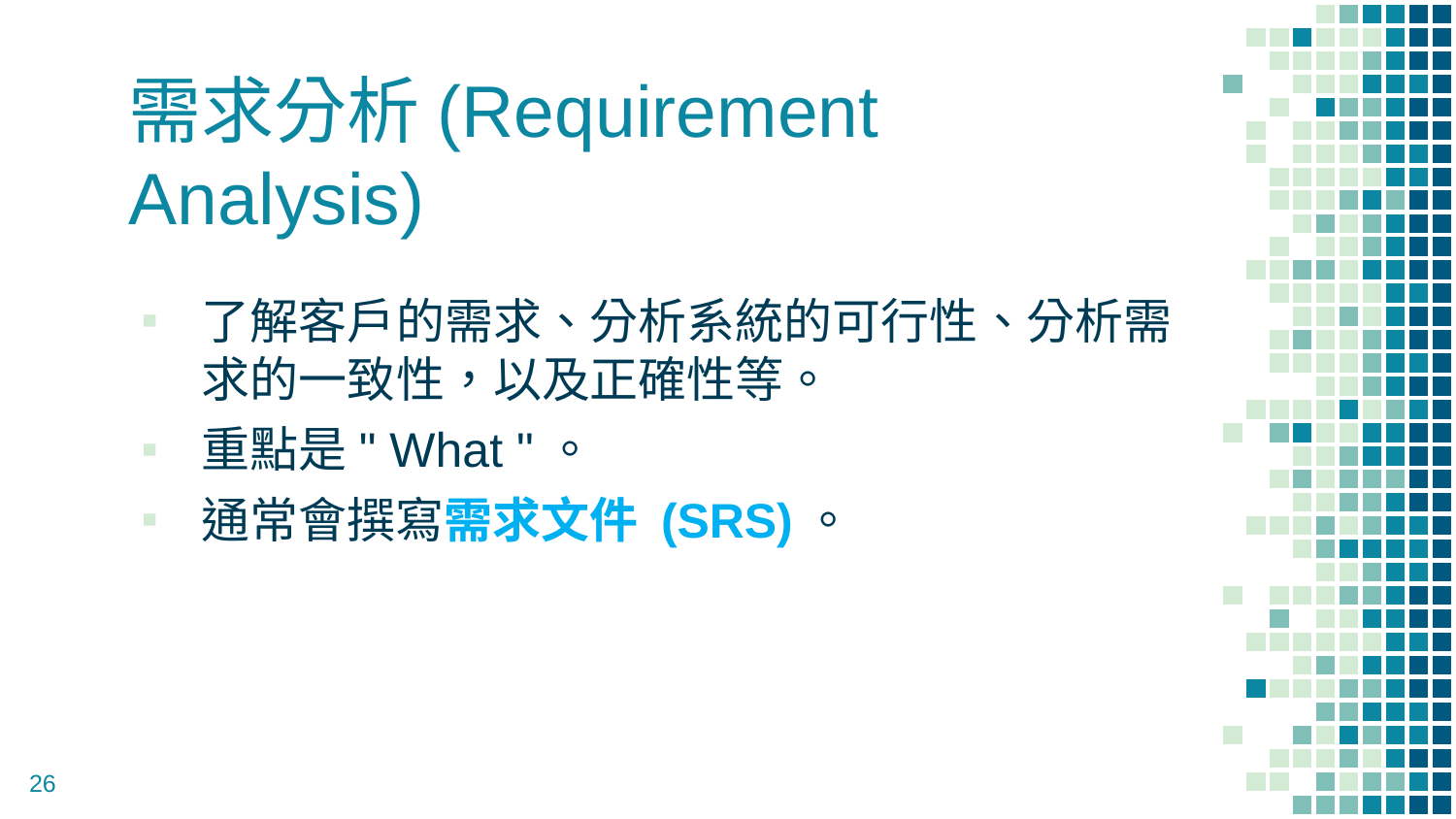

# 需求分析(Requirement Analysis)
了解客戶的需求、分析系統的可行性、分析需求的一致性，以及正確性等。
重點是" What "。
通常會撰寫需求文件 (SRS)。

26